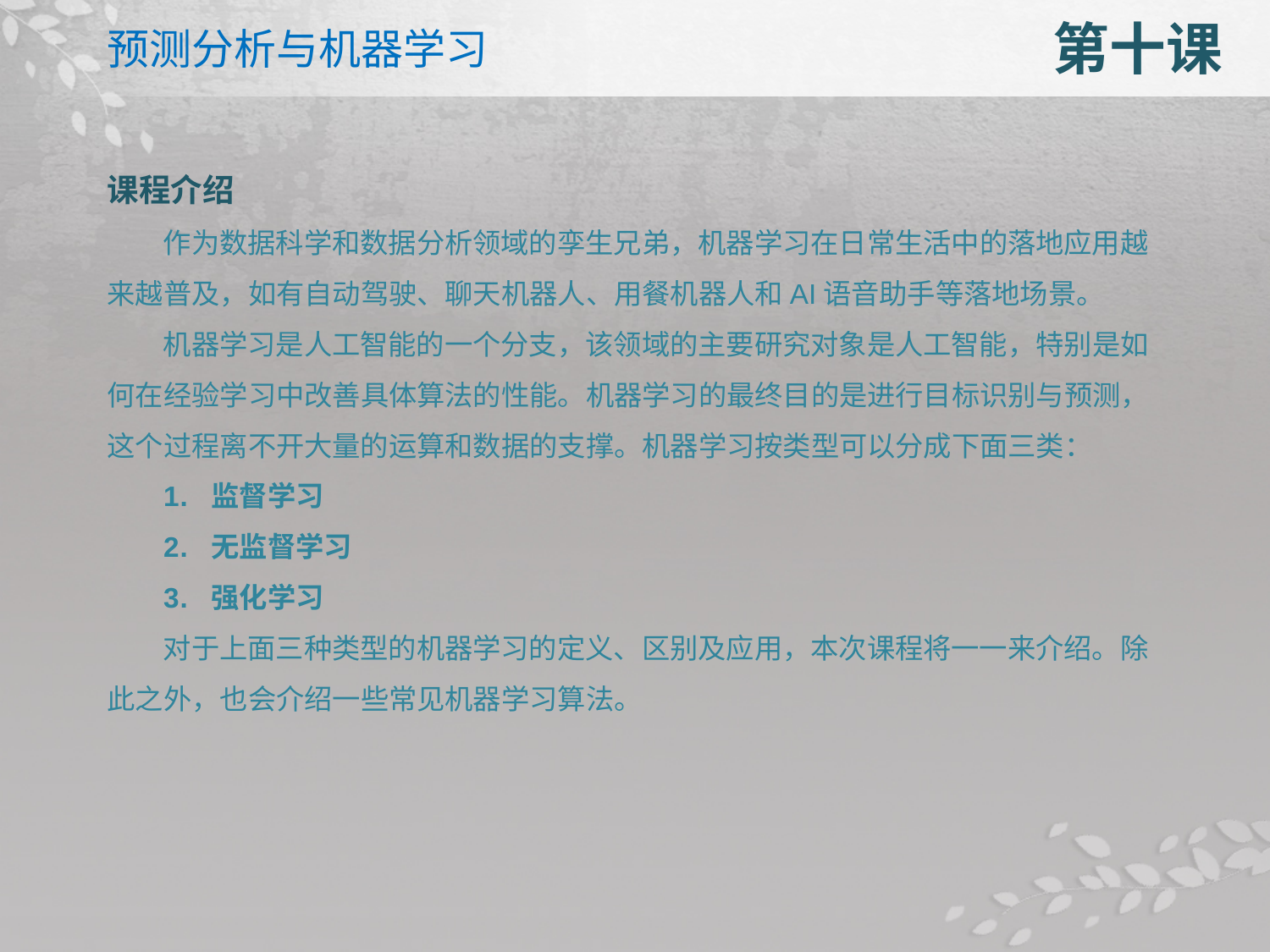

预测分析与机器学习
第十课
课程介绍
作为数据科学和数据分析领域的孪生兄弟，机器学习在日常生活中的落地应用越来越普及，如有自动驾驶、聊天机器人、用餐机器人和AI语音助手等落地场景。
机器学习是人工智能的一个分支，该领域的主要研究对象是人工智能，特别是如何在经验学习中改善具体算法的性能。机器学习的最终目的是进行目标识别与预测，这个过程离不开大量的运算和数据的支撑。机器学习按类型可以分成下面三类：
监督学习
无监督学习
强化学习
对于上面三种类型的机器学习的定义、区别及应用，本次课程将一一来介绍。除此之外，也会介绍一些常见机器学习算法。